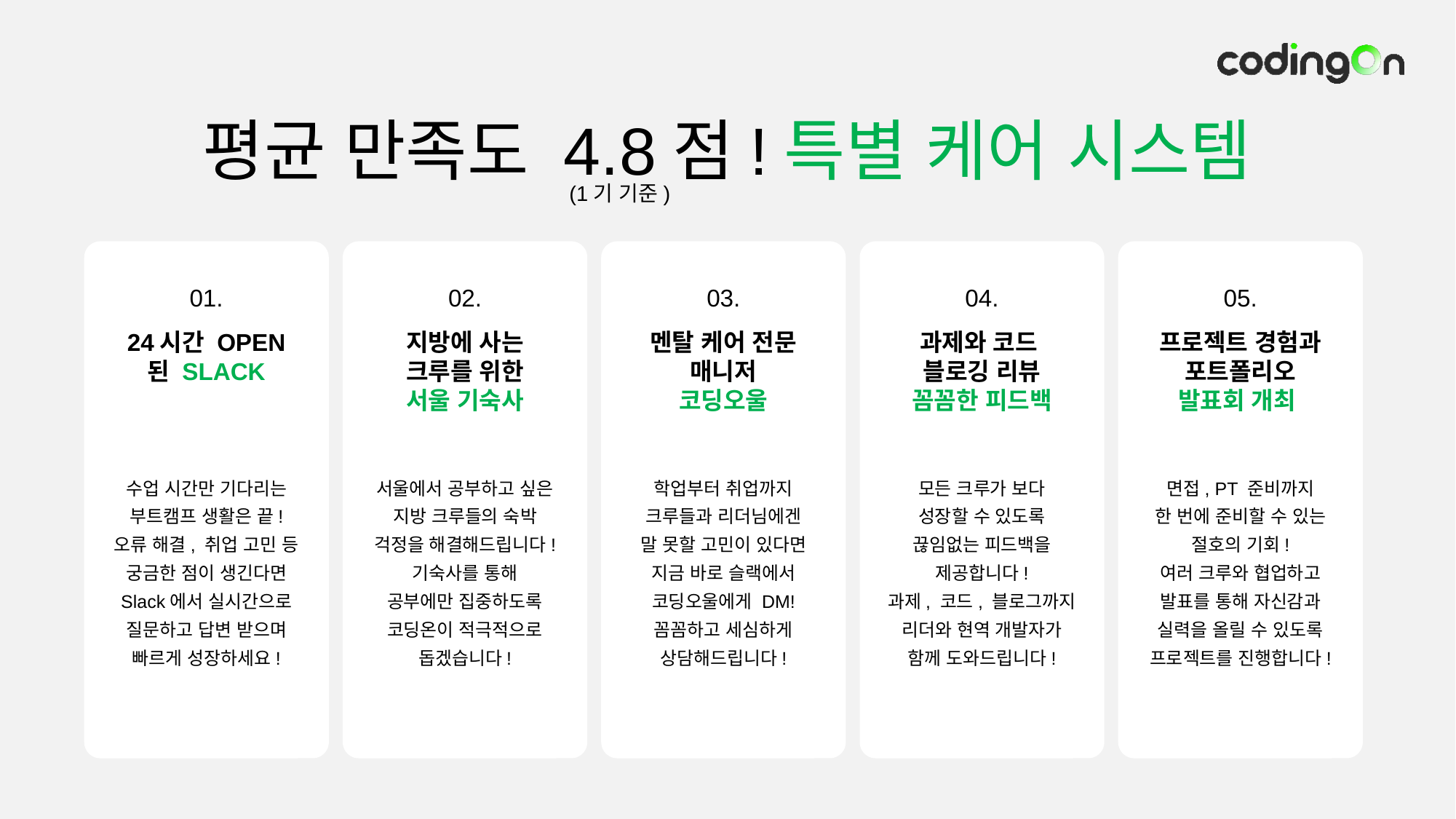

# 평균 만족도 4.8점! 특별 케어 시스템
(1기 기준)

01.
24시간 OPEN 된 SLACK
02.
지방에 사는
크루를 위한
서울 기숙사
03.
멘탈 케어 전문
매니저
코딩오울
04.
과제와 코드
블로깅 리뷰
꼼꼼한 피드백
05.
프로젝트 경험과
포트폴리오
발표회 개최
수업 시간만 기다리는 부트캠프 생활은 끝!
오류 해결, 취업 고민 등 궁금한 점이 생긴다면 Slack에서 실시간으로 질문하고 답변 받으며 빠르게 성장하세요!

서울에서 공부하고 싶은
지방 크루들의 숙박
걱정을 해결해드립니다!
기숙사를 통해
공부에만 집중하도록
코딩온이 적극적으로
돕겠습니다!
학업부터 취업까지
크루들과 리더님에겐
말 못할 고민이 있다면
지금 바로 슬랙에서
코딩오울에게 DM!
꼼꼼하고 세심하게
상담해드립니다!
모든 크루가 보다
성장할 수 있도록
끊임없는 피드백을
제공합니다!
과제, 코드, 블로그까지
리더와 현역 개발자가 함께 도와드립니다!
면접, PT 준비까지
한 번에 준비할 수 있는
절호의 기회!
여러 크루와 협업하고 발표를 통해 자신감과
실력을 올릴 수 있도록
프로젝트를 진행합니다!